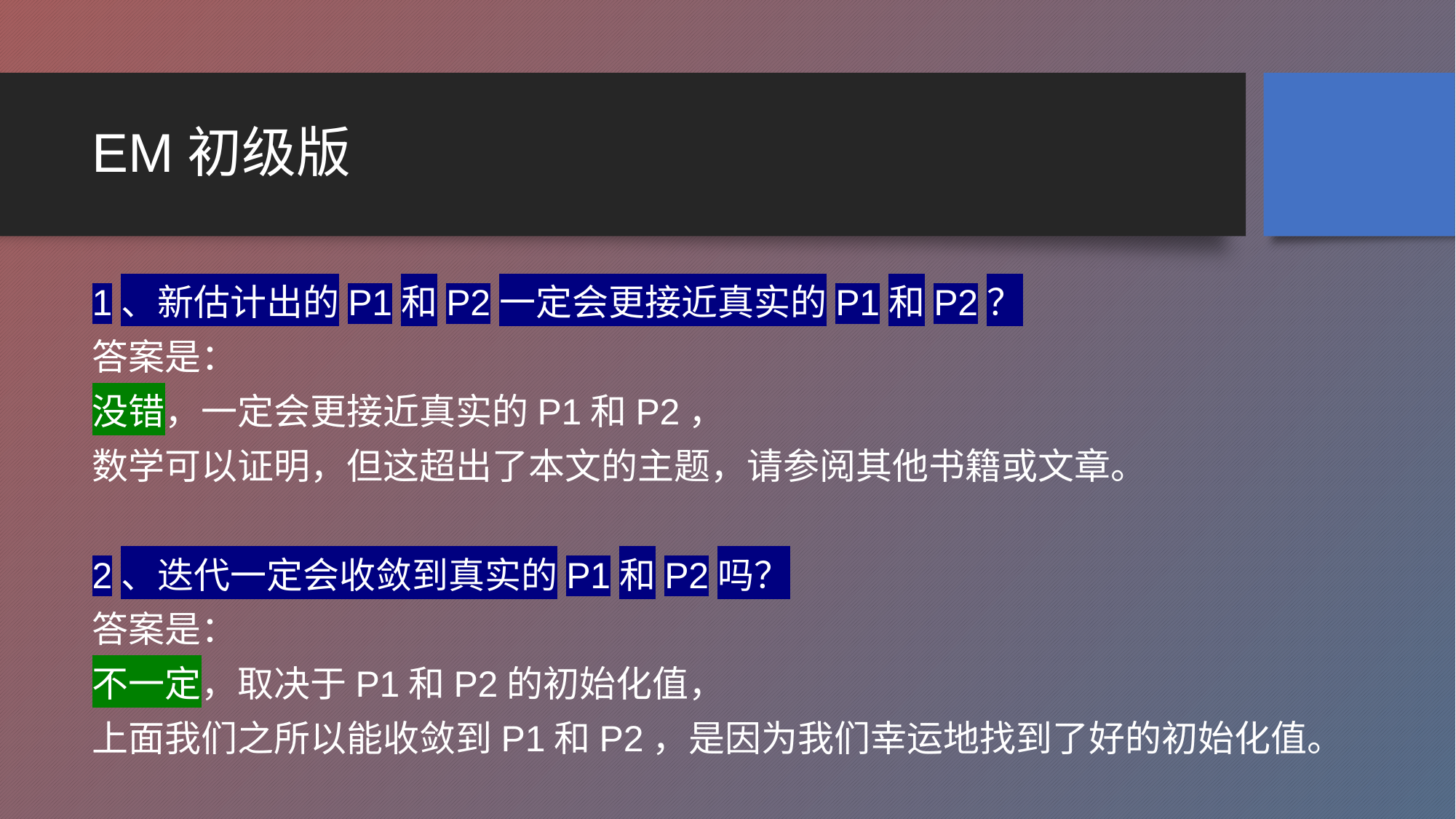

# EM初级版
1、新估计出的P1和P2一定会更接近真实的P1和P2？
答案是：
没错，一定会更接近真实的P1和P2，
数学可以证明，但这超出了本文的主题，请参阅其他书籍或文章。

2、迭代一定会收敛到真实的P1和P2吗？
答案是：
不一定，取决于P1和P2的初始化值，
上面我们之所以能收敛到P1和P2，是因为我们幸运地找到了好的初始化值。